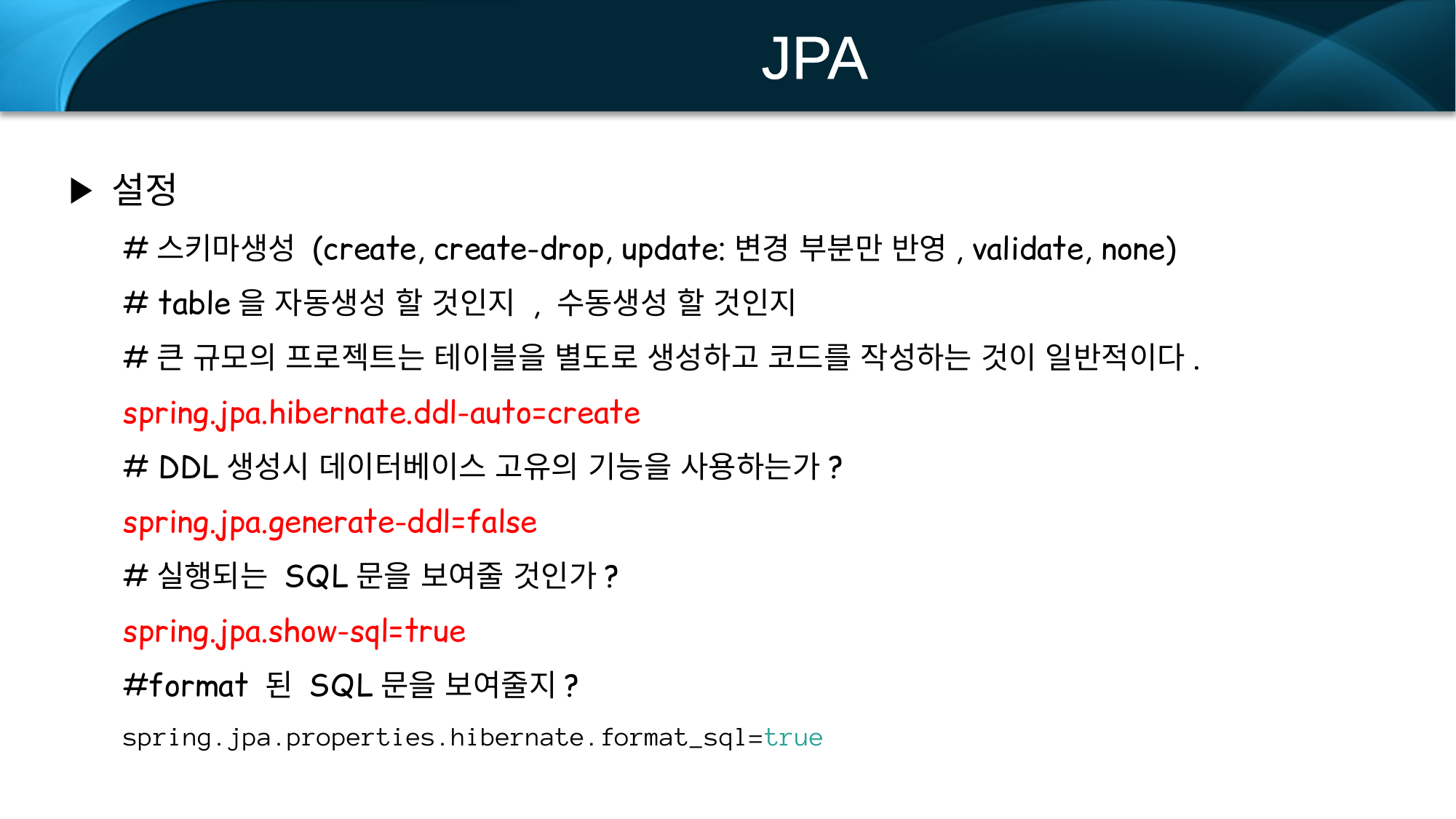

JPA
설정
#스키마생성 (create, create-drop, update:변경 부분만 반영, validate, none)
# table을 자동생성 할 것인지 , 수동생성 할 것인지
#큰 규모의 프로젝트는 테이블을 별도로 생성하고 코드를 작성하는 것이 일반적이다.
spring.jpa.hibernate.ddl-auto=create
# DDL생성시 데이터베이스 고유의 기능을 사용하는가?
spring.jpa.generate-ddl=false
#실행되는 SQL문을 보여줄 것인가?
spring.jpa.show-sql=true
#format 된 SQL문을 보여줄지?
spring.jpa.properties.hibernate.format_sql=true